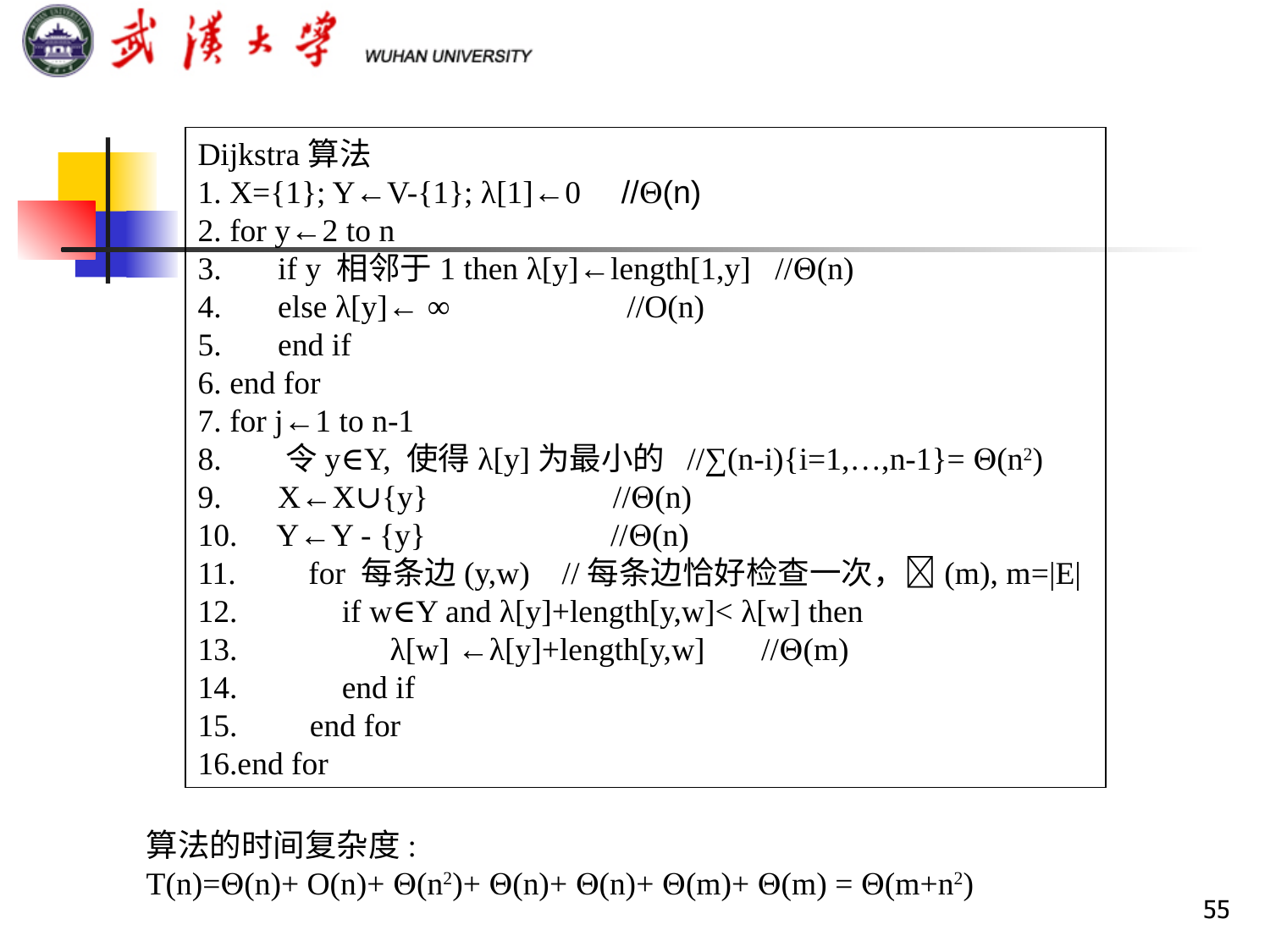

Dijkstra算法
1. X={1}; Y←V-{1}; λ[1]←0     //Θ(n)
2. for y←2 to n
3.       if y 相邻于1 then λ[y]←length[1,y]   //Θ(n)
4.       else λ[y]← ∞                      //O(n)
5.       end if
6. end for
7. for j←1 to n-1
8.       令y∈Y, 使得λ[y]为最小的  //∑(n-i){i=1,…,n-1}= Θ(n2)
9.       X←X∪{y}                       //Θ(n)
10.     Y←Y - {y}                       //Θ(n)
11.         for 每条边(y,w)    //每条边恰好检查一次，Θ(m), m=|E|
12.             if w∈Y and λ[y]+length[y,w]< λ[w] then
13.                   λ[w] ←λ[y]+length[y,w]       //Θ(m)
14.             end if
15.         end for
16.end for
算法的时间复杂度:
T(n)=Θ(n)+ O(n)+ Θ(n2)+ Θ(n)+ Θ(n)+ Θ(m)+ Θ(m) = Θ(m+n2)
55